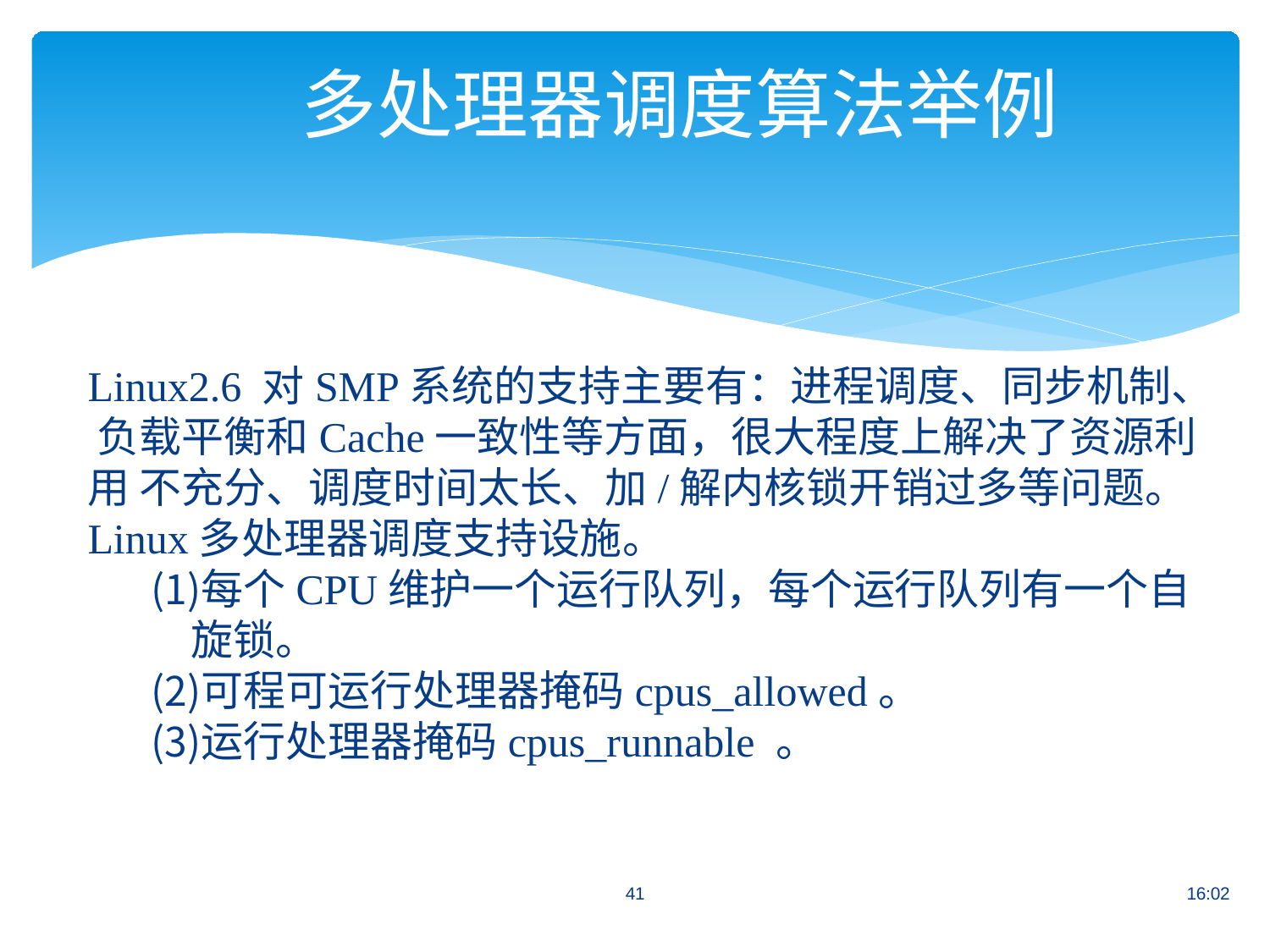

# 多处理器调度算法举例

Linux2.6 对SMP系统的支持主要有：进程调度、同步机制、 负载平衡和Cache一致性等方面，很大程度上解决了资源利用 不充分、调度时间太长、加/解内核锁开销过多等问题。
Linux多处理器调度支持设施。
每个CPU维护一个运行队列，每个运行队列有一个自
旋锁。
可程可运行处理器掩码cpus_allowed。
运行处理器掩码cpus_runnable 。
41
16:02